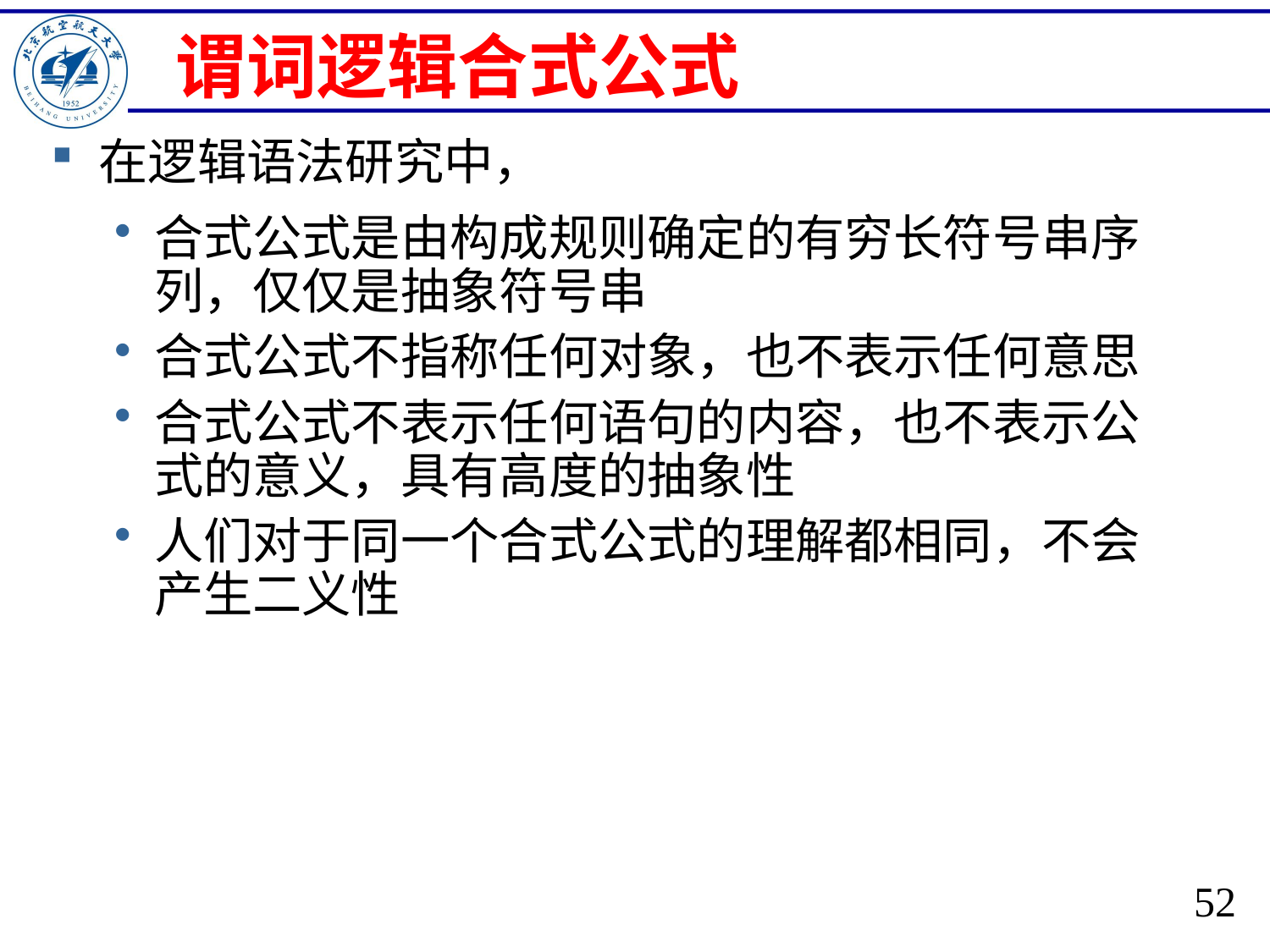

# 谓词逻辑合式公式
在逻辑语法研究中，
合式公式是由构成规则确定的有穷长符号串序列，仅仅是抽象符号串
合式公式不指称任何对象，也不表示任何意思
合式公式不表示任何语句的内容，也不表示公式的意义，具有高度的抽象性
人们对于同一个合式公式的理解都相同，不会产生二义性